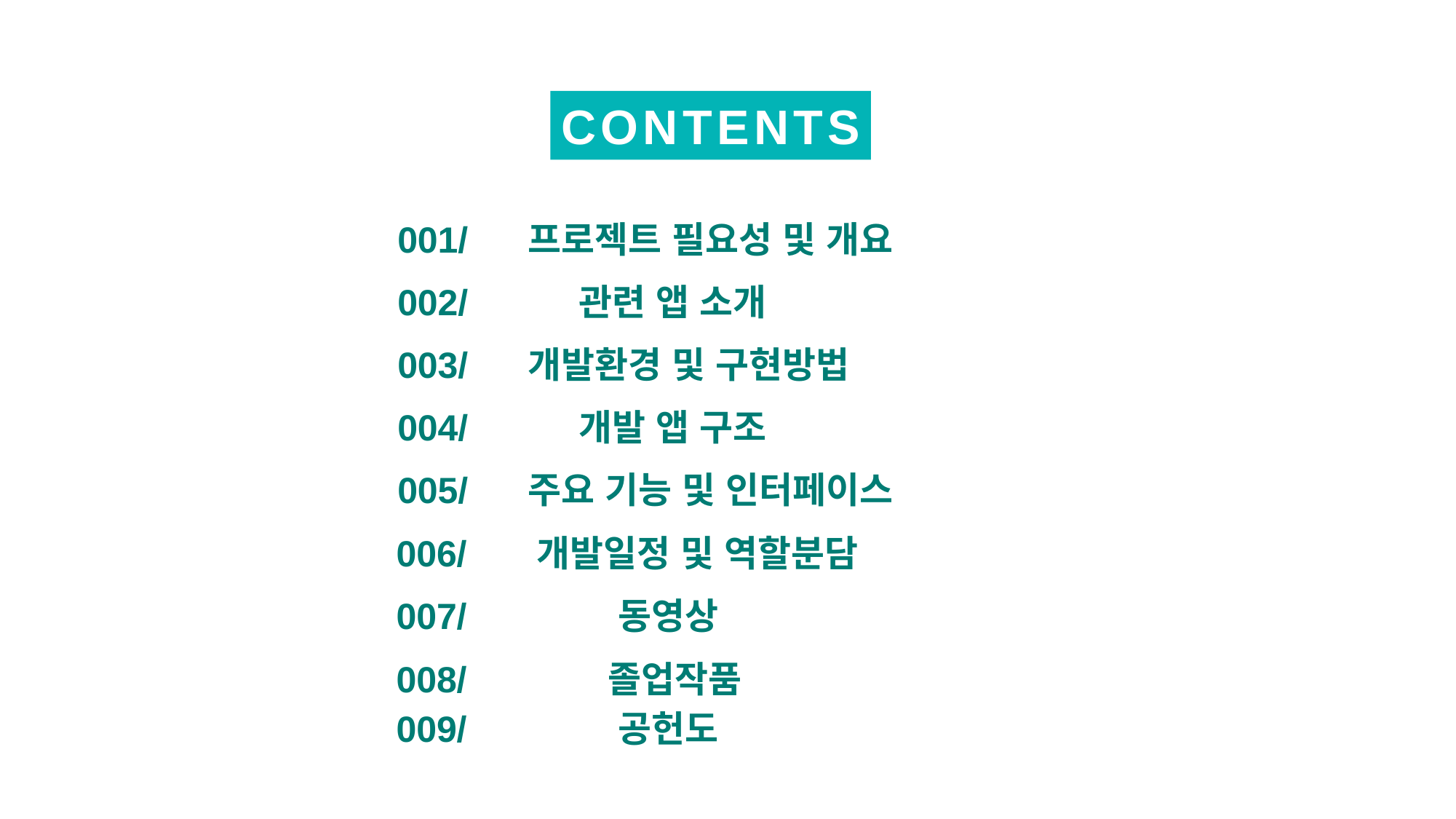

CONTENTS
001/     프로젝트 필요성 및 개요
002/          관련 앱 소개
003/     개발환경 및 구현방법
004/          개발 앱 구조
005/     주요 기능 및 인터페이스
006/      개발일정 및 역할분담
007/              동영상
008/             졸업작품
009/              공헌도